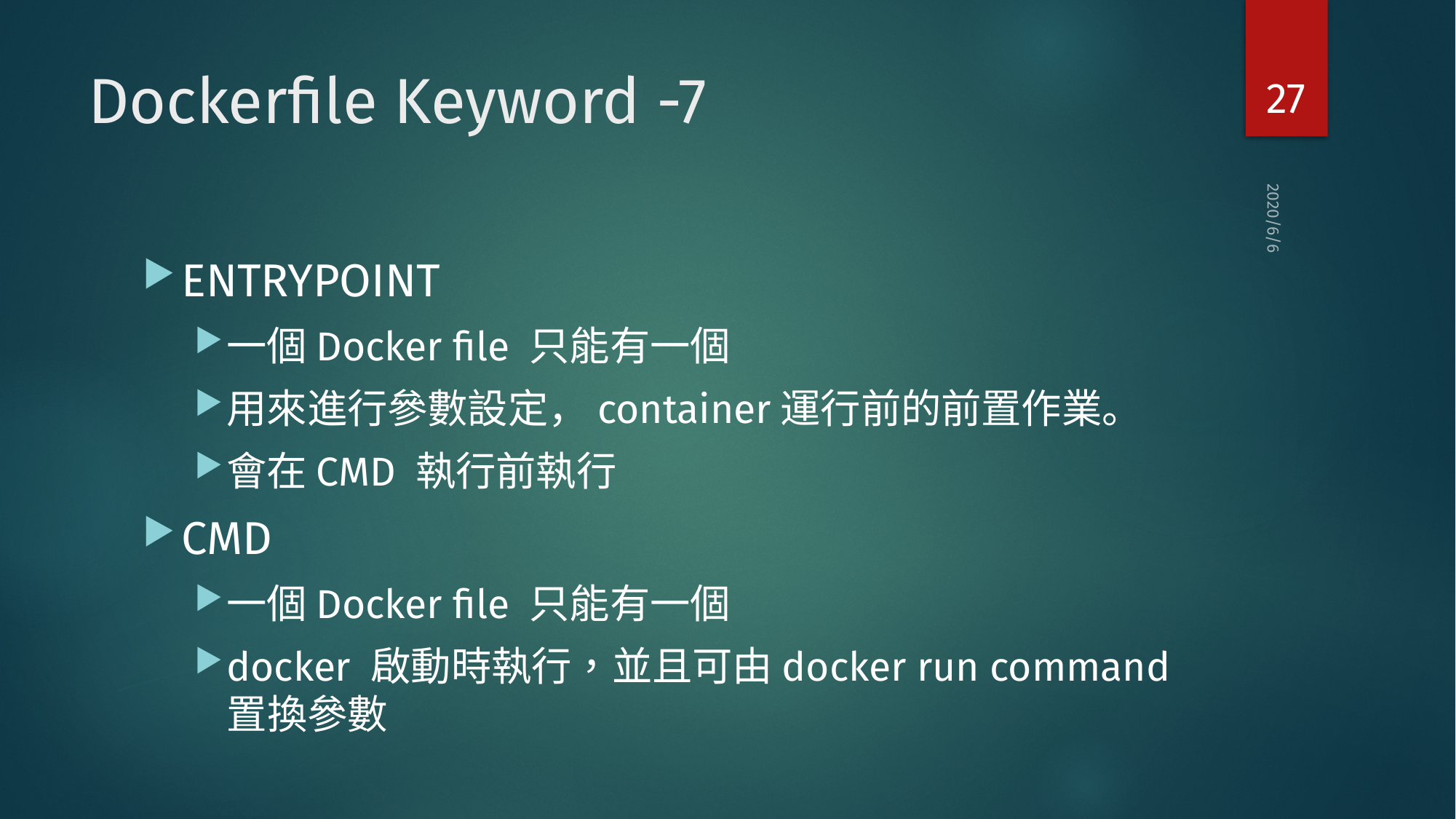

27
# Dockerfile Keyword -7
2020/6/6
ENTRYPOINT
一個Docker file 只能有一個
用來進行參數設定，container運行前的前置作業。
會在CMD 執行前執行
CMD
一個Docker file 只能有一個
docker 啟動時執行，並且可由docker run command置換參數